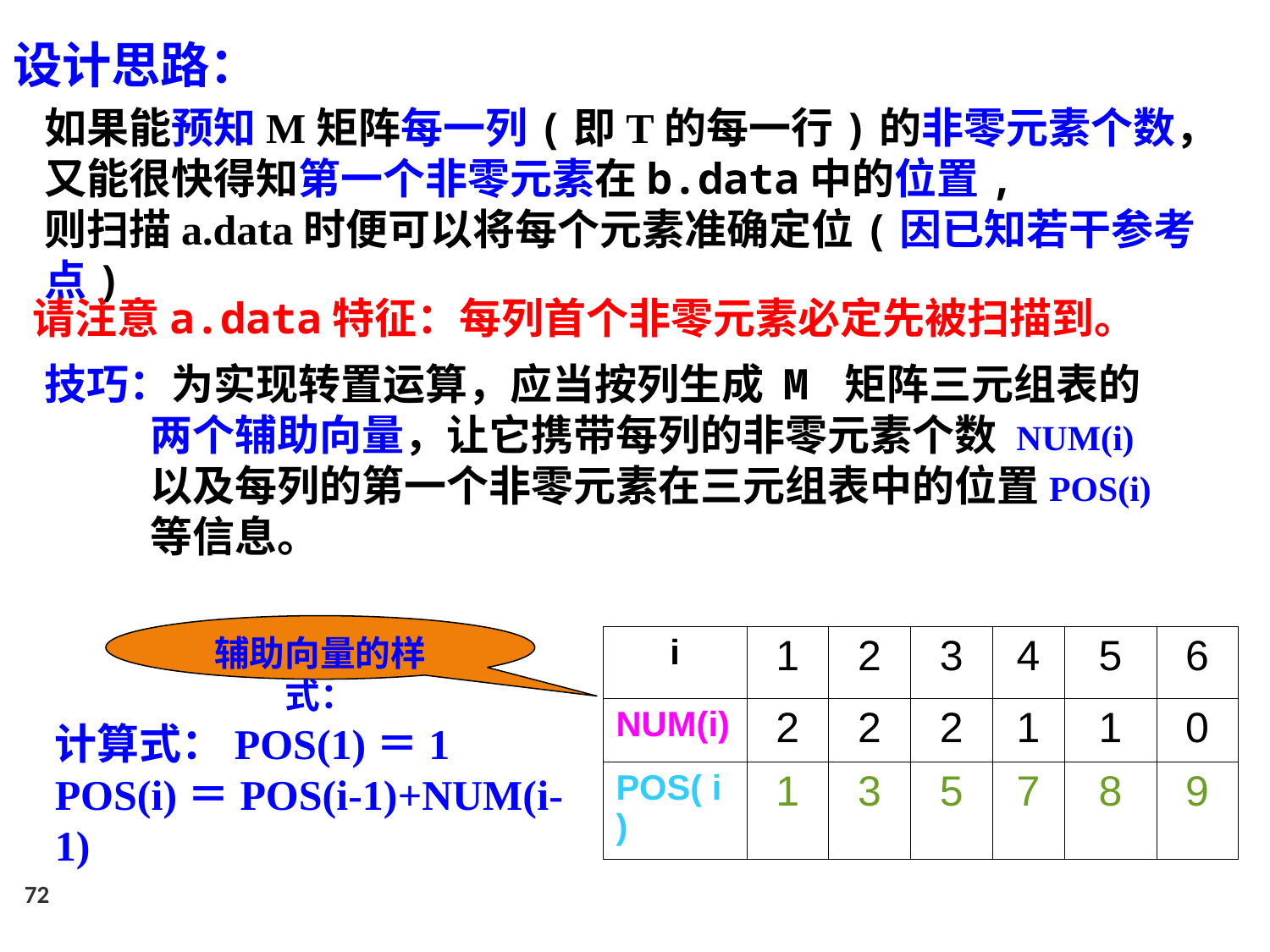

设计思路：
如果能预知M矩阵每一列(即T的每一行)的非零元素个数，
又能很快得知第一个非零元素在b.data中的位置,
则扫描a.data时便可以将每个元素准确定位(因已知若干参考点)
请注意a.data特征：每列首个非零元素必定先被扫描到。
技巧：为实现转置运算，应当按列生成 M 矩阵三元组表的两个辅助向量，让它携带每列的非零元素个数 NUM(i) 以及每列的第一个非零元素在三元组表中的位置POS(i) 等信息。
辅助向量的样式：
| i | 1 | 2 | 3 | 4 | 5 | 6 |
| --- | --- | --- | --- | --- | --- | --- |
| NUM(i) | 2 | 2 | 2 | 1 | 1 | 0 |
| POS( i ) | 1 | 3 | 5 | 7 | 8 | 9 |
计算式：POS(1)＝1
POS(i)＝POS(i-1)+NUM(i-1)
72